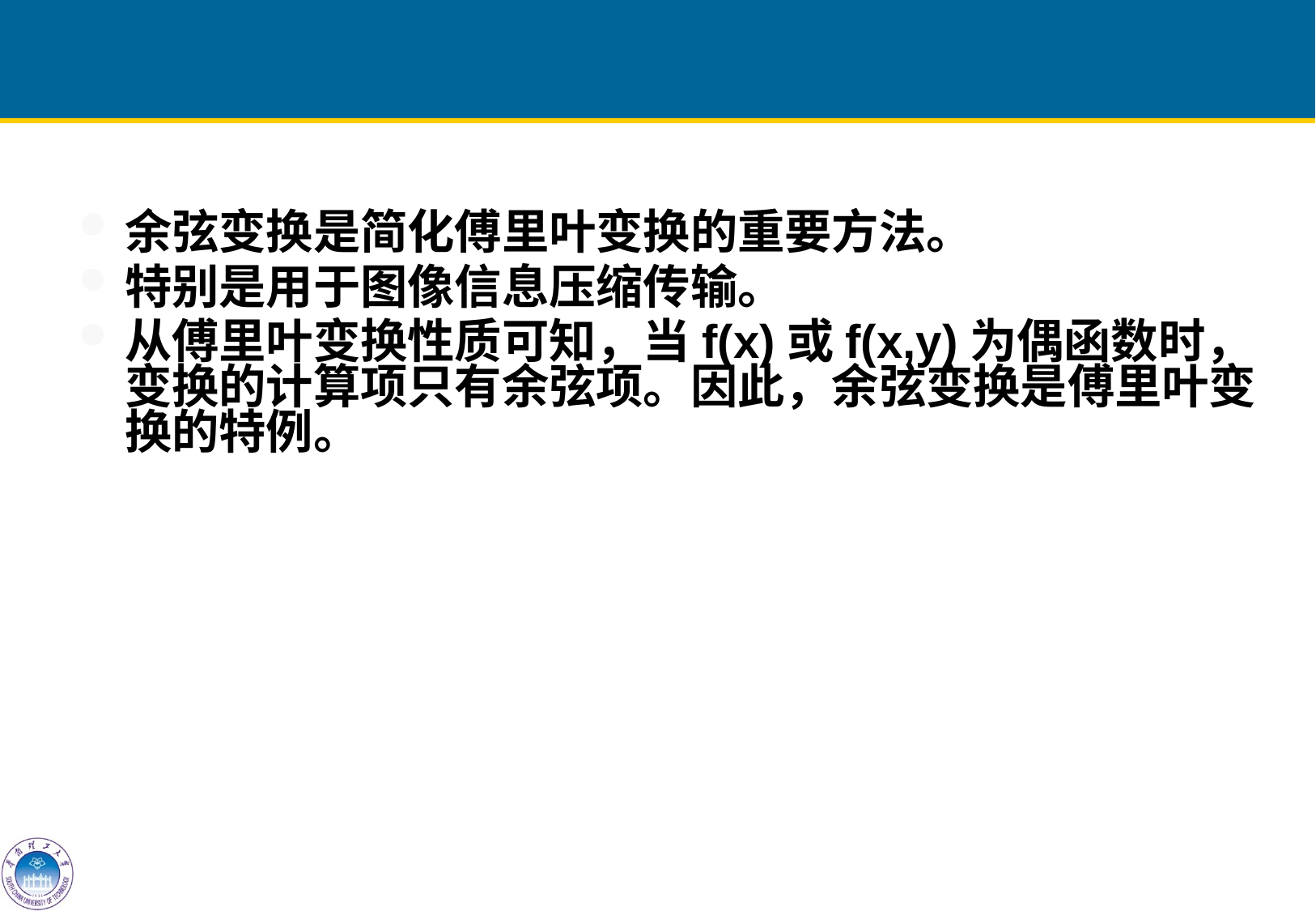

余弦变换是简化傅里叶变换的重要方法。
特别是用于图像信息压缩传输。
从傅里叶变换性质可知，当f(x)或f(x,y)为偶函数时，变换的计算项只有余弦项。因此，余弦变换是傅里叶变换的特例。